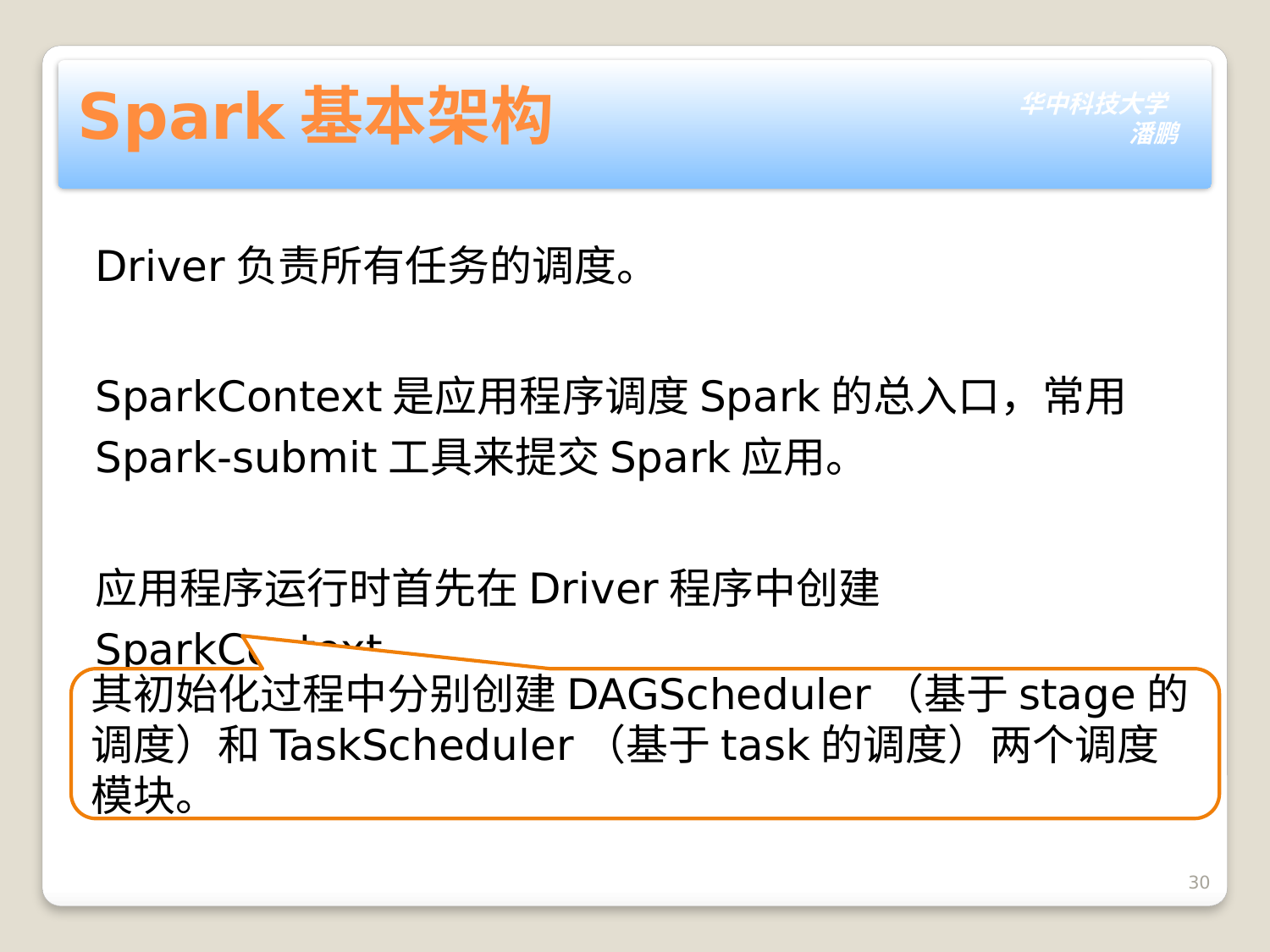

# Spark基本架构
Driver负责所有任务的调度。

SparkContext是应用程序调度Spark的总入口，常用Spark-submit工具来提交Spark应用。

应用程序运行时首先在Driver程序中创建SparkContext。
其初始化过程中分别创建DAGScheduler（基于stage的调度）和TaskScheduler（基于task的调度）两个调度模块。
30